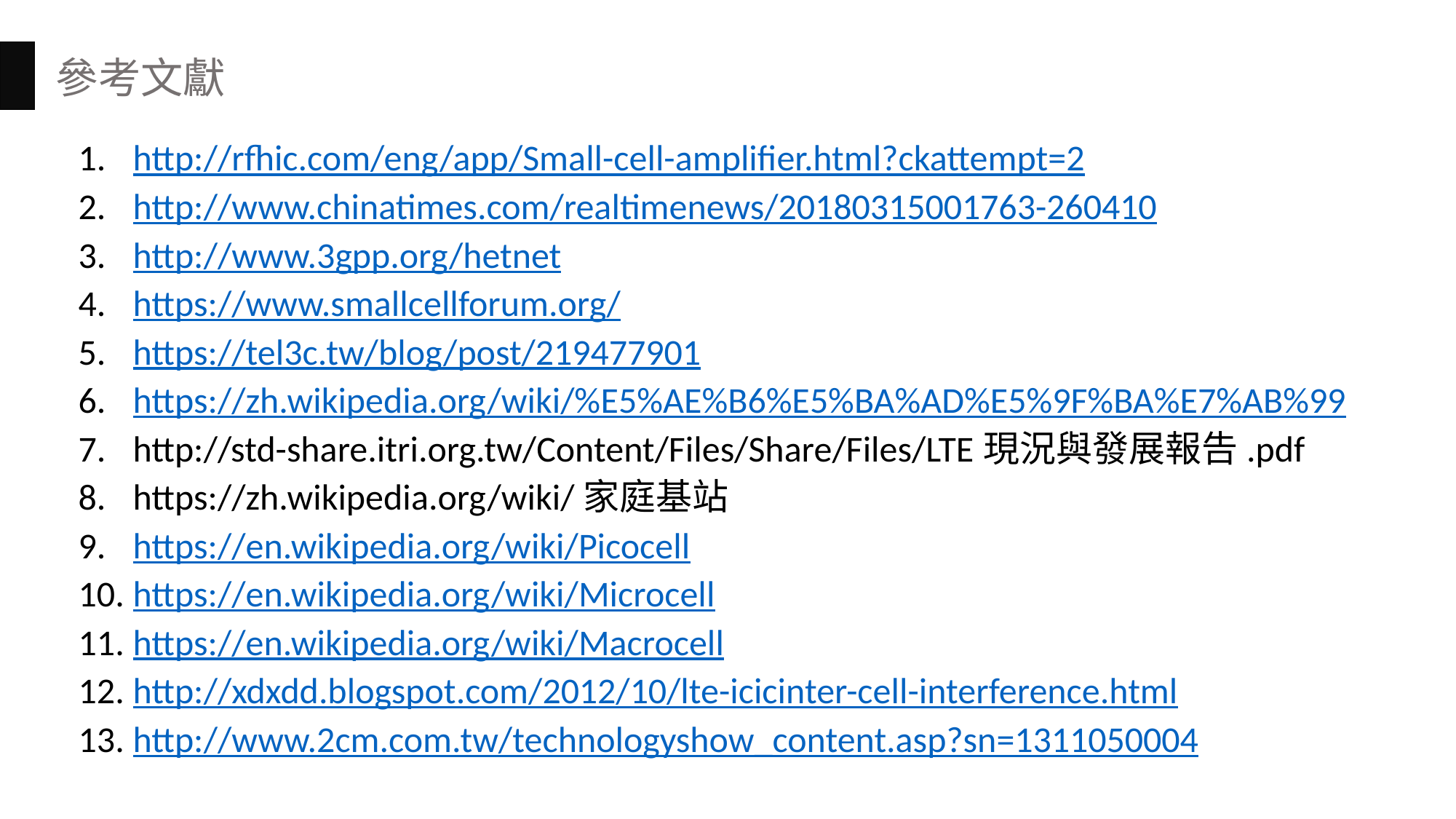

參考文獻
http://rfhic.com/eng/app/Small-cell-amplifier.html?ckattempt=2
http://www.chinatimes.com/realtimenews/20180315001763-260410
http://www.3gpp.org/hetnet
https://www.smallcellforum.org/
https://tel3c.tw/blog/post/219477901
https://zh.wikipedia.org/wiki/%E5%AE%B6%E5%BA%AD%E5%9F%BA%E7%AB%99
http://std-share.itri.org.tw/Content/Files/Share/Files/LTE現況與發展報告.pdf
https://zh.wikipedia.org/wiki/家庭基站
https://en.wikipedia.org/wiki/Picocell
https://en.wikipedia.org/wiki/Microcell
https://en.wikipedia.org/wiki/Macrocell
http://xdxdd.blogspot.com/2012/10/lte-icicinter-cell-interference.html
http://www.2cm.com.tw/technologyshow_content.asp?sn=1311050004